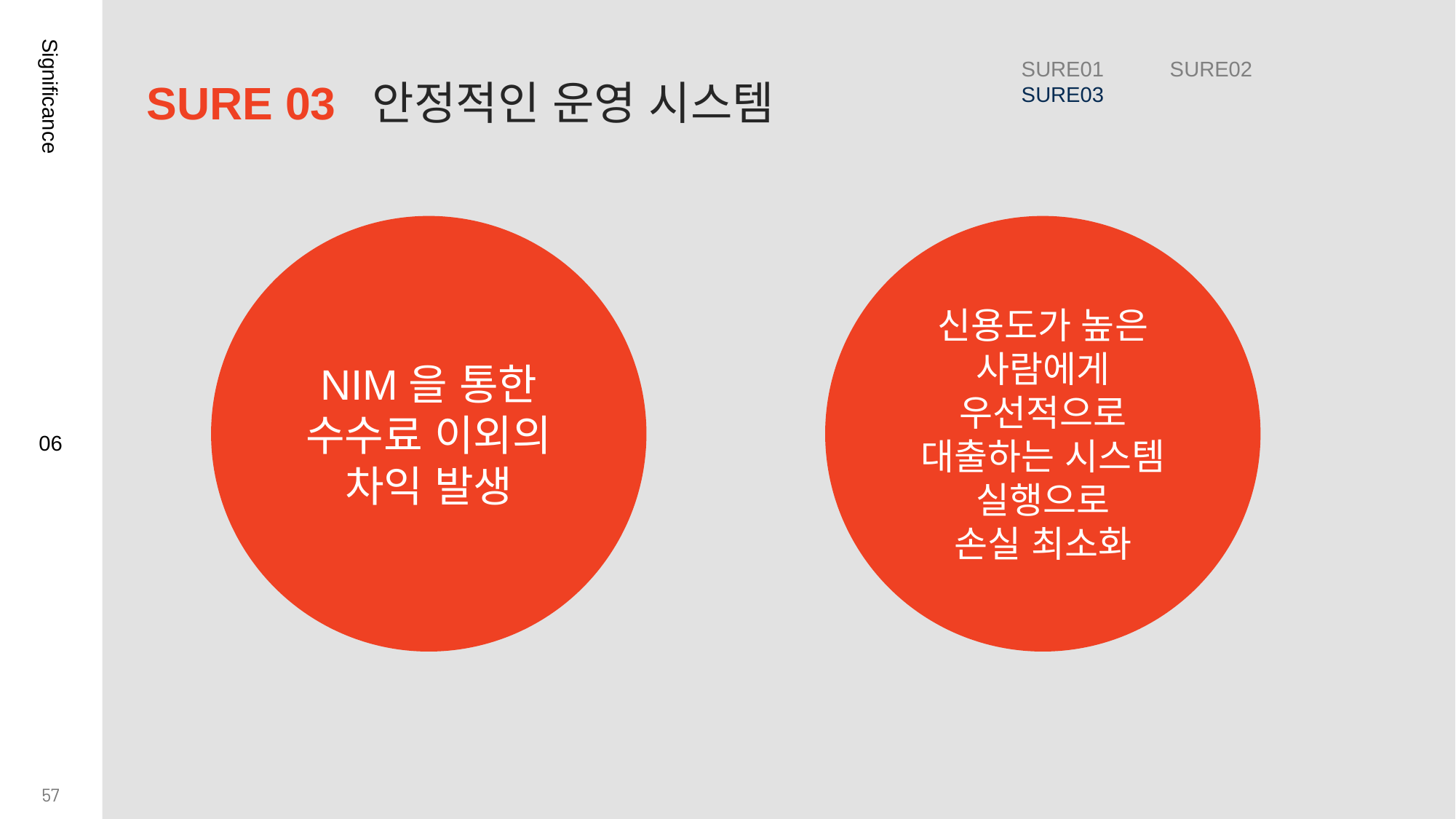

SURE01           SURE02           SURE03
SURE 03  안정적인 운영 시스템
Significance
NIM을 통한
수수료 이외의 차익 발생
신용도가 높은 사람에게 우선적으로 대출하는 시스템 실행으로
손실 최소화
06
57